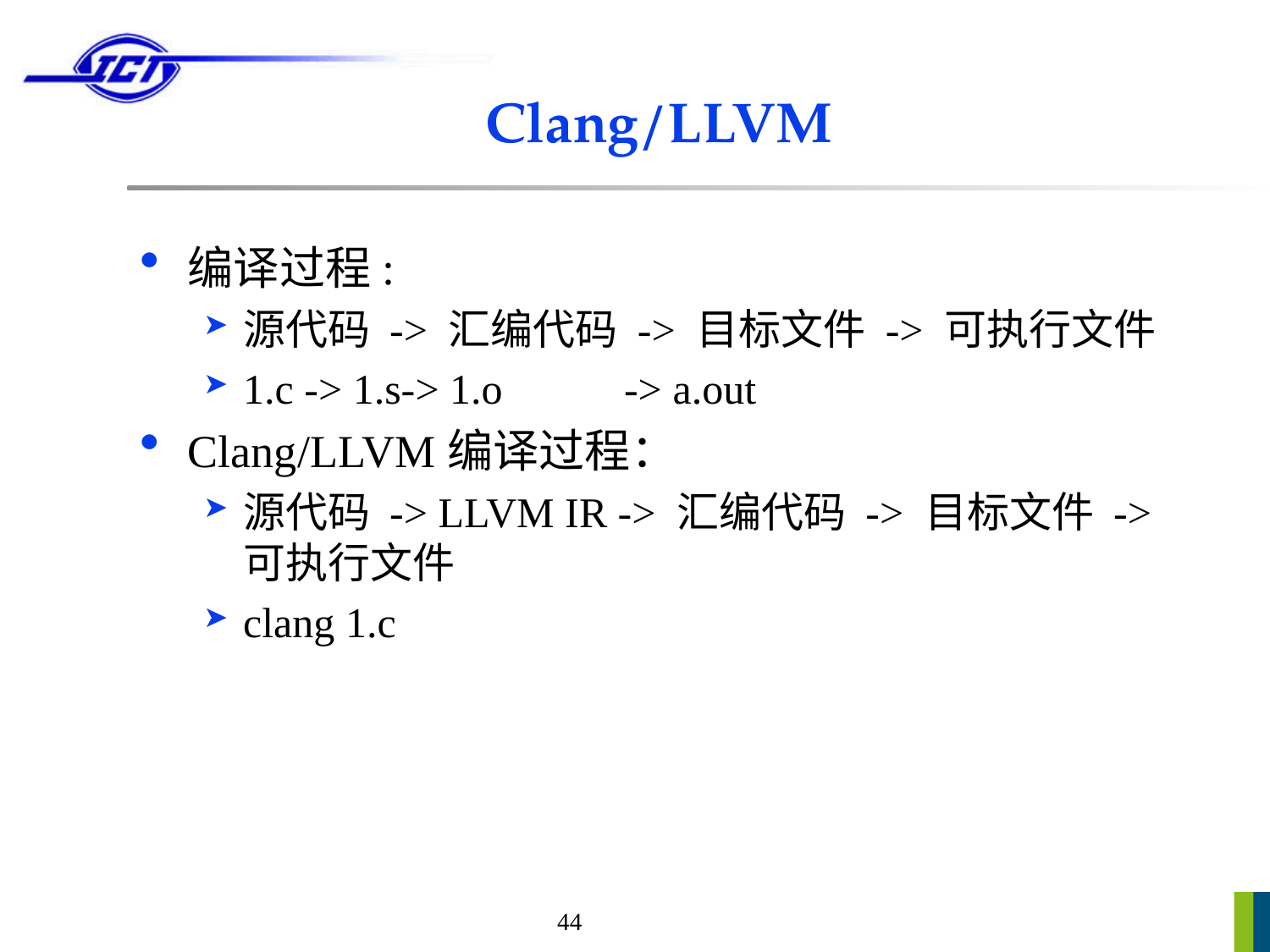

# Clang/LLVM
编译过程:
源代码 -> 汇编代码 -> 目标文件 -> 可执行文件
1.c -> 1.s-> 1.o 	-> a.out
Clang/LLVM编译过程：
源代码 -> LLVM IR -> 汇编代码 -> 目标文件 -> 可执行文件
clang 1.c